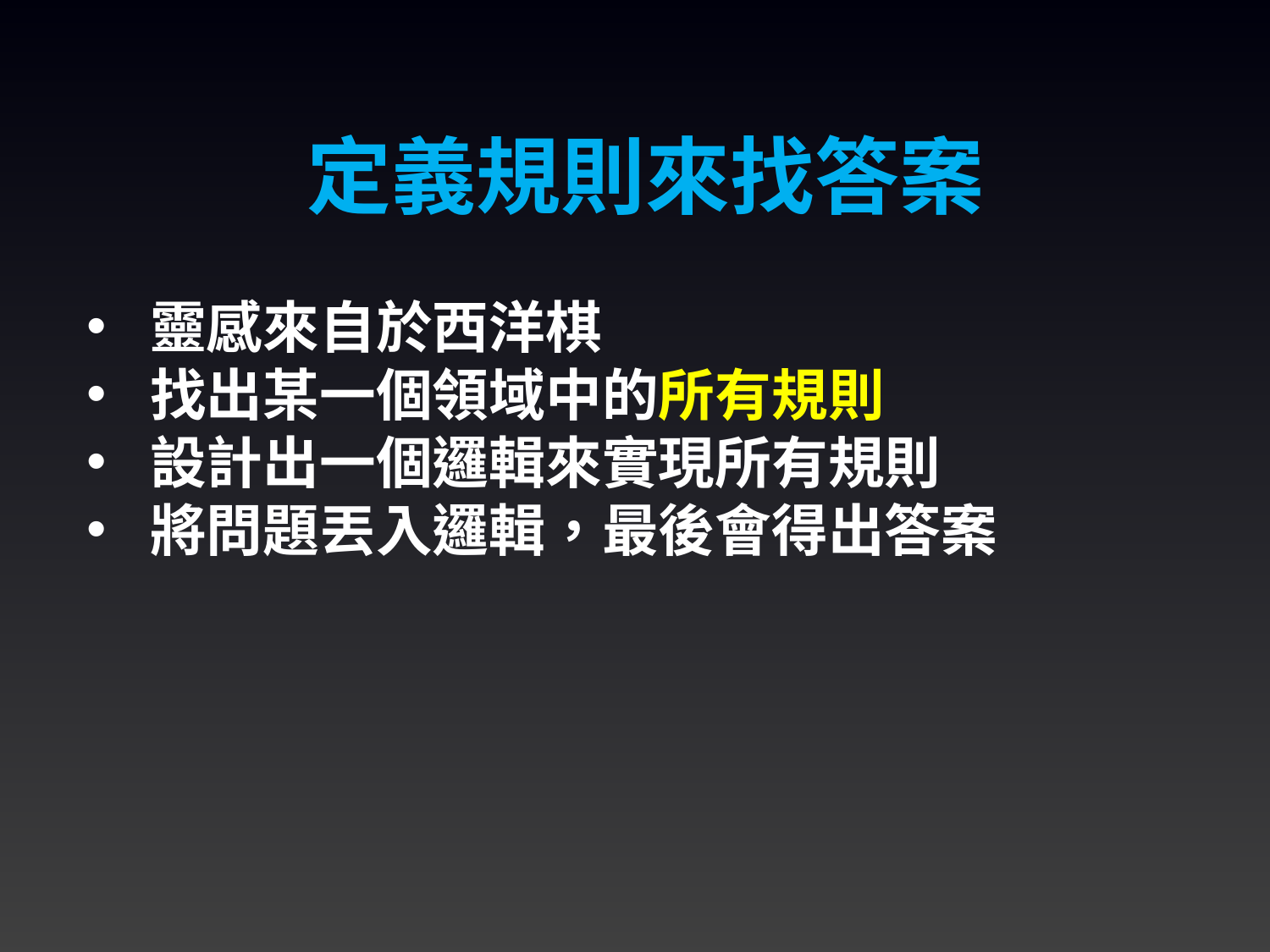

定義規則來找答案
靈感來自於西洋棋
找出某一個領域中的所有規則
設計出一個邏輯來實現所有規則
將問題丟入邏輯，最後會得出答案